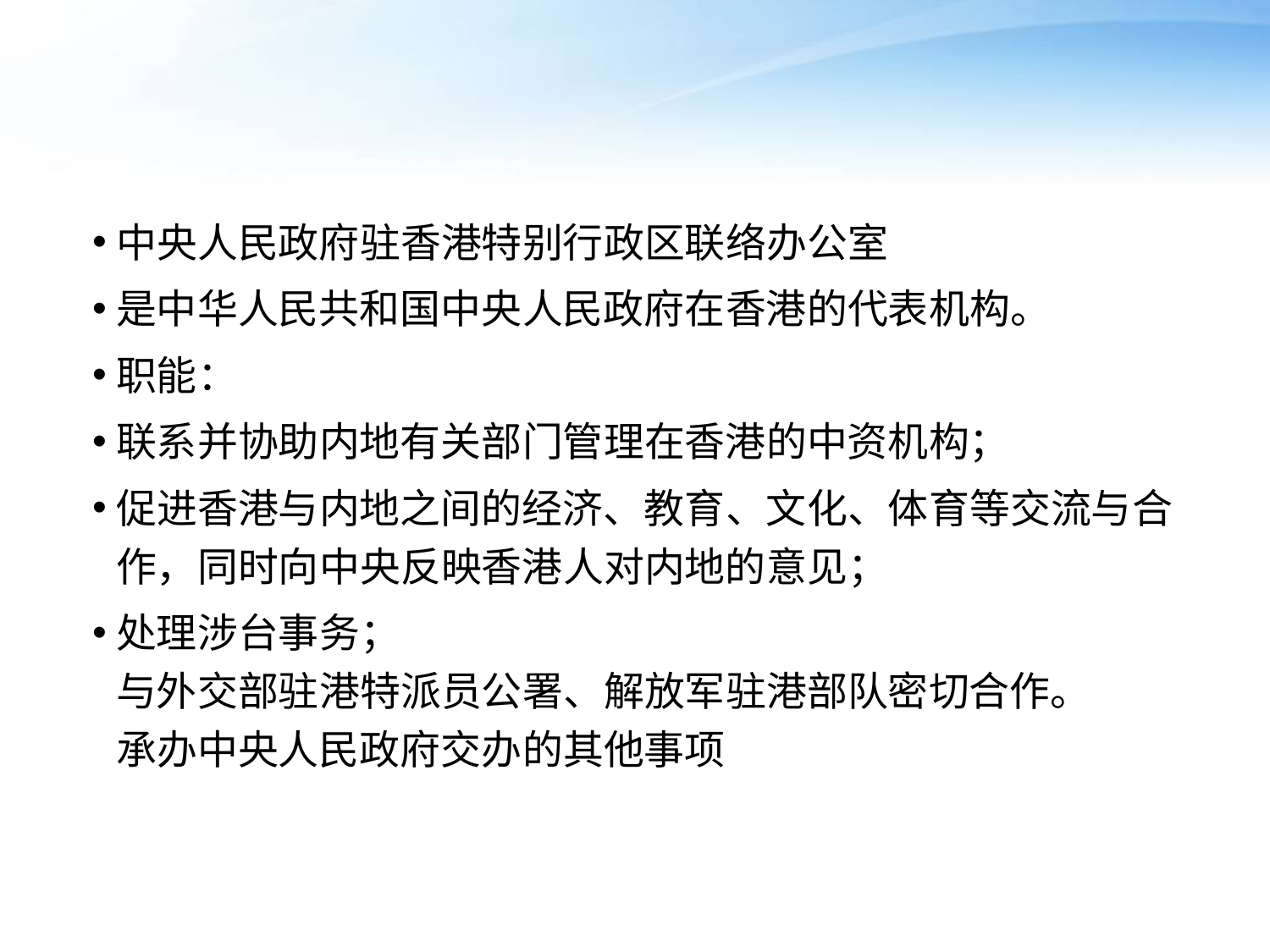

#
中央人民政府驻香港特别行政区联络办公室
是中华人民共和国中央人民政府在香港的代表机构。
职能：
联系并协助内地有关部门管理在香港的中资机构；
促进香港与内地之间的经济、教育、文化、体育等交流与合作，同时向中央反映香港人对内地的意见；
处理涉台事务；
与外交部驻港特派员公署、解放军驻港部队密切合作。
承办中央人民政府交办的其他事项